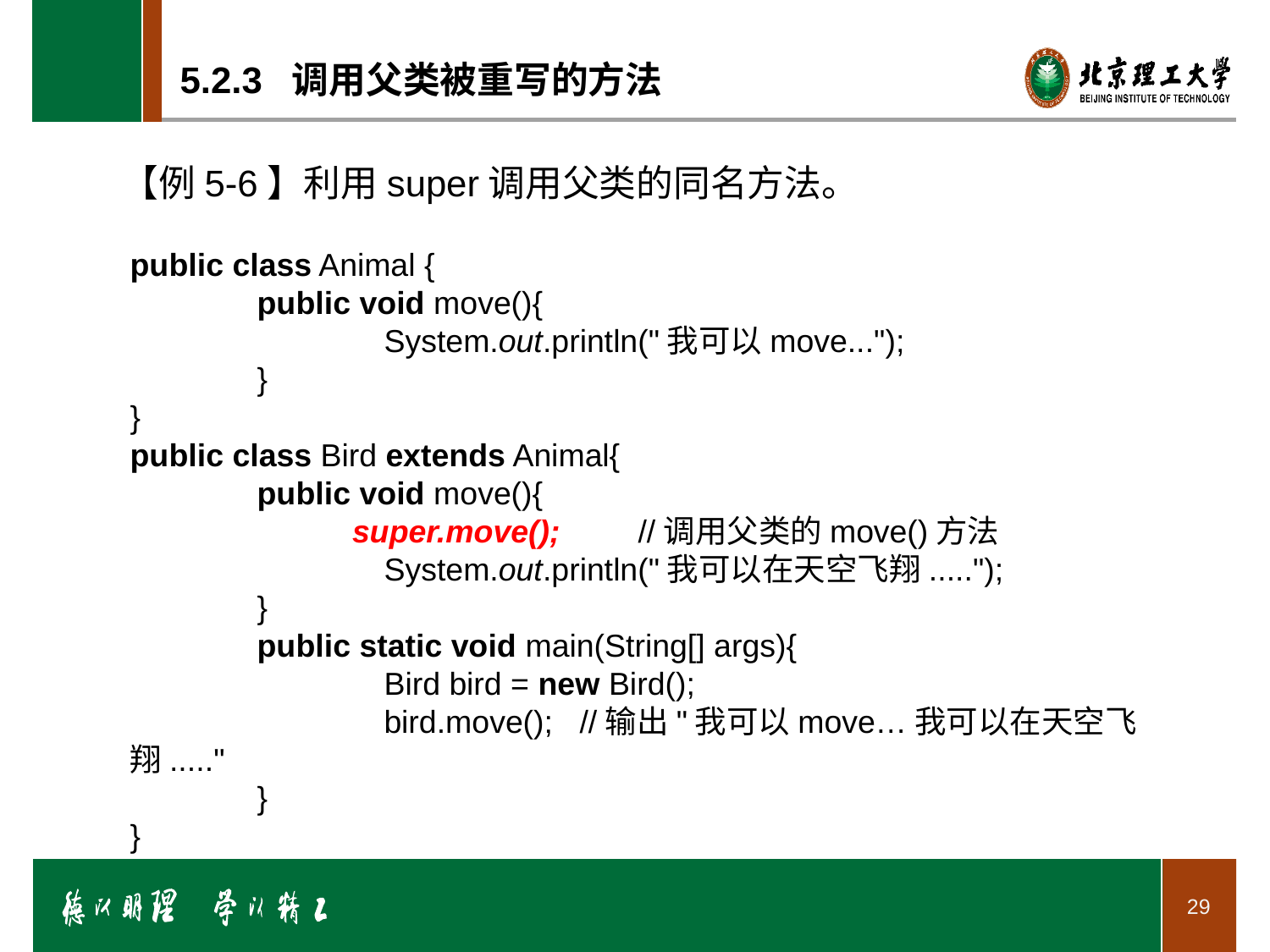

# 5.2.3  调用父类被重写的方法
【例5-6】利用super调用父类的同名方法。

public class Animal {
	public void move(){
		System.out.println("我可以move...");
	}
}
public class Bird extends Animal{
	public void move(){
                         super.move();	//调用父类的move()方法
		System.out.println("我可以在天空飞翔.....");
	}
	public static void main(String[] args){
		Bird bird = new Bird();
		bird.move();   //输出"我可以move…我可以在天空飞翔....."
	}
}